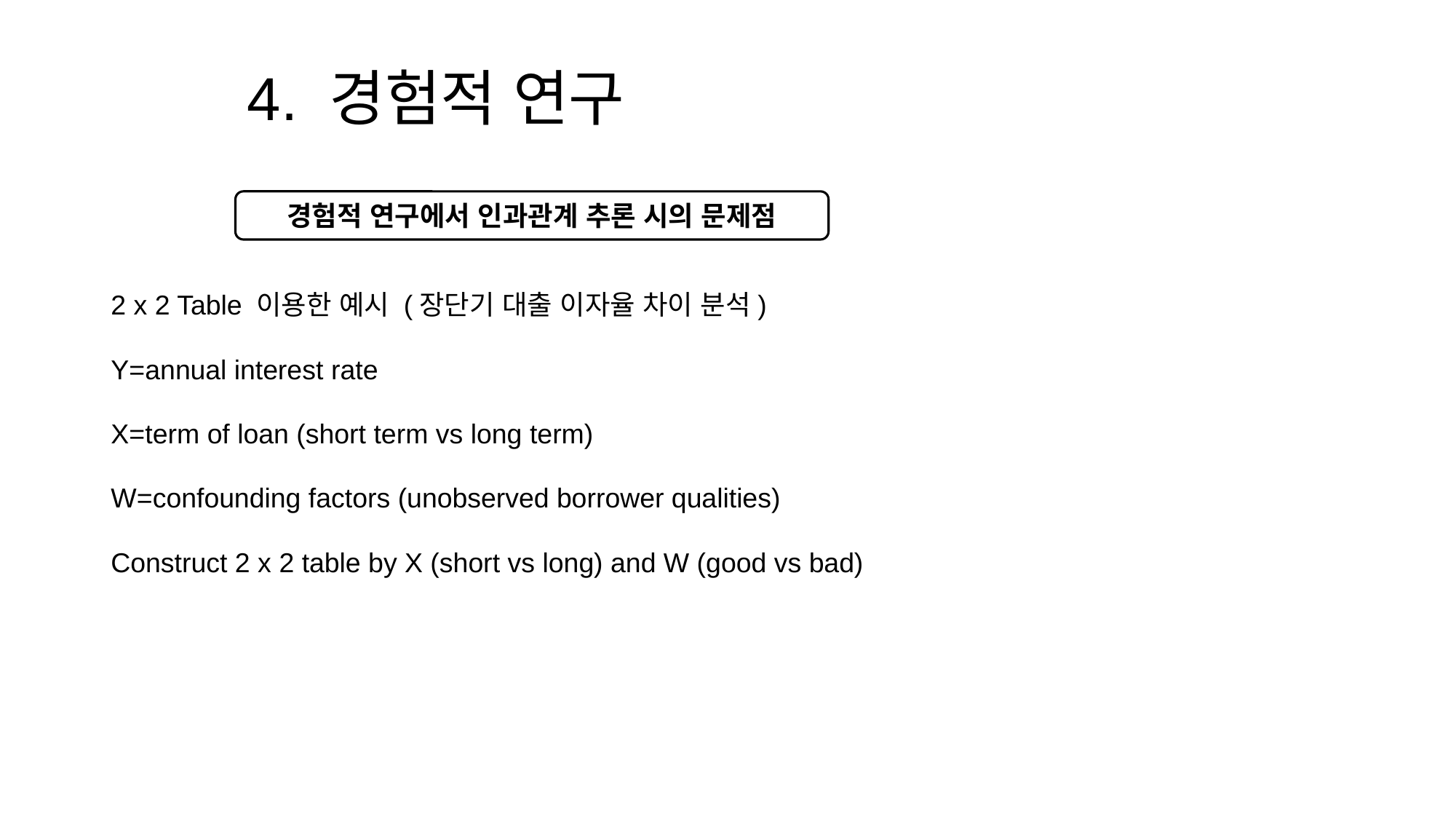

# 4. 경험적 연구
경험적 연구에서 인과관계 추론 시의 문제점

2 x 2 Table 이용한 예시 (장단기 대출 이자율 차이 분석)
Y=annual interest rate
X=term of loan (short term vs long term)
W=confounding factors (unobserved borrower qualities)
Construct 2 x 2 table by X (short vs long) and W (good vs bad)